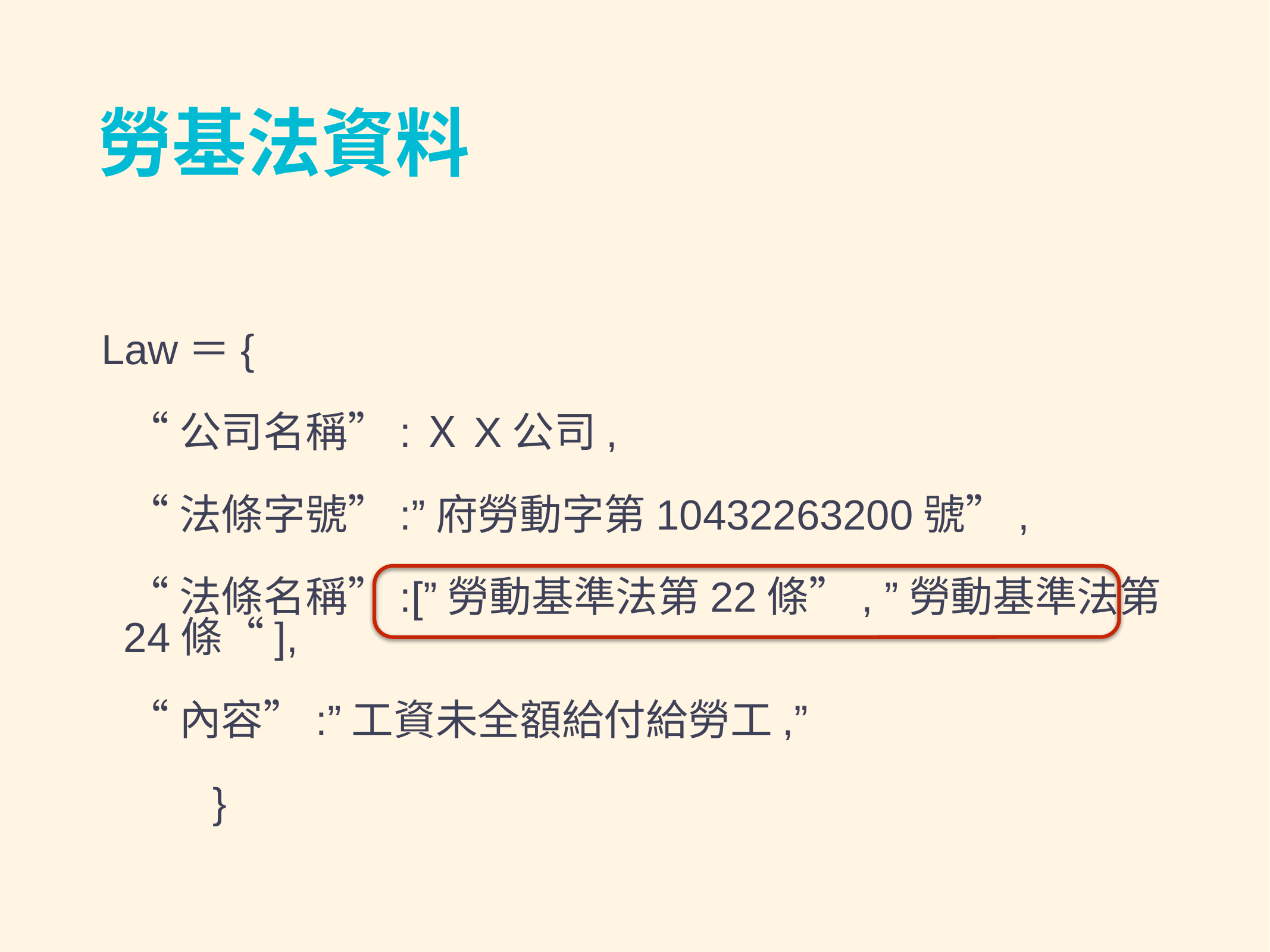

38
# 勞基法資料
Law＝{
“公司名稱”:ＸX公司,
“法條字號”:”府勞動字第10432263200號”,
“法條名稱”:[”勞動基準法第22條”, ”勞動基準法第24條“],
“內容”:”工資未全額給付給勞工,”
		}